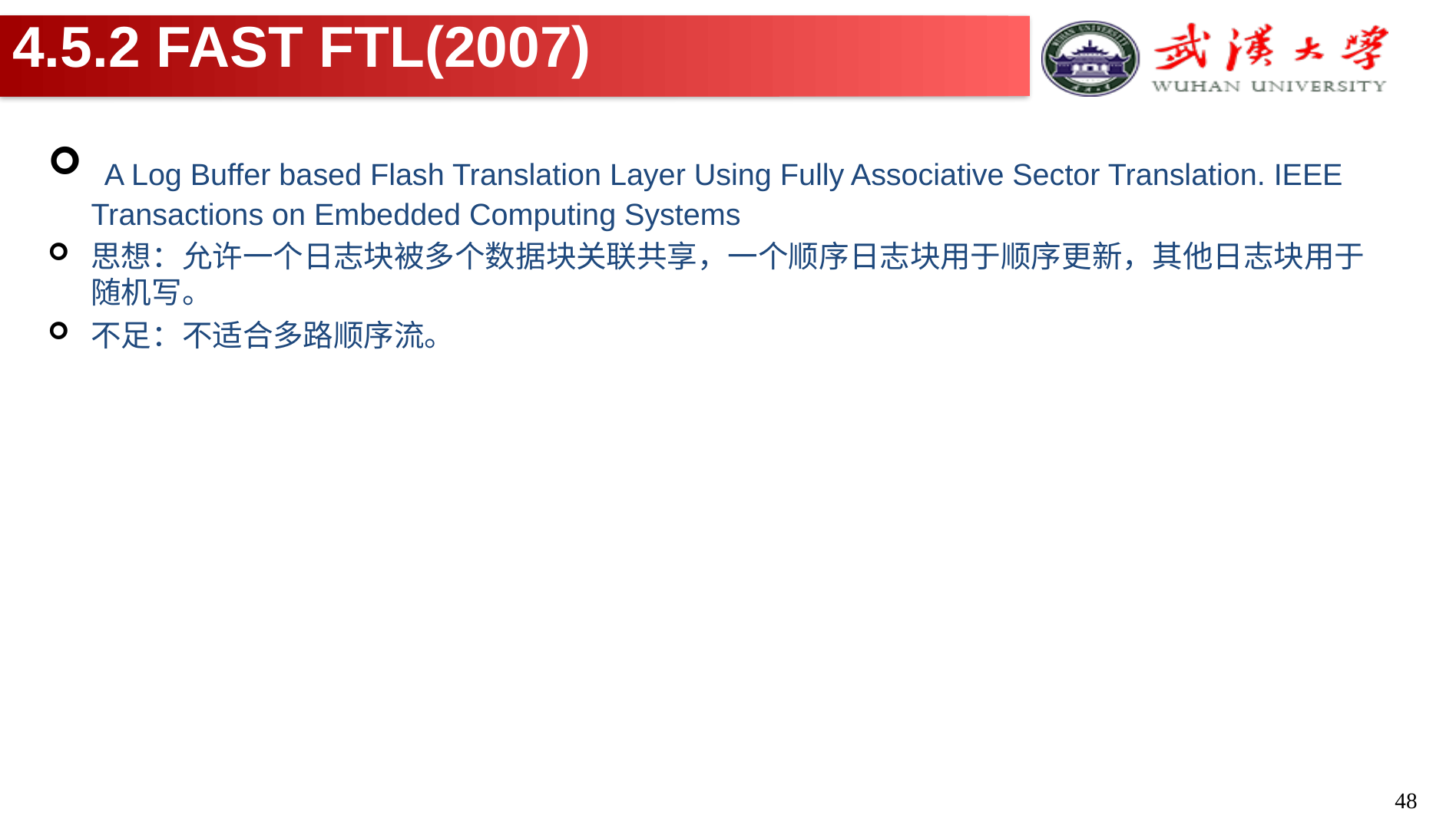

# 4.5.2 FAST FTL(2007)
 A Log Buffer based Flash Translation Layer Using Fully Associative Sector Translation. IEEE Transactions on Embedded Computing Systems
思想：允许一个日志块被多个数据块关联共享，一个顺序日志块用于顺序更新，其他日志块用于随机写。
不足：不适合多路顺序流。